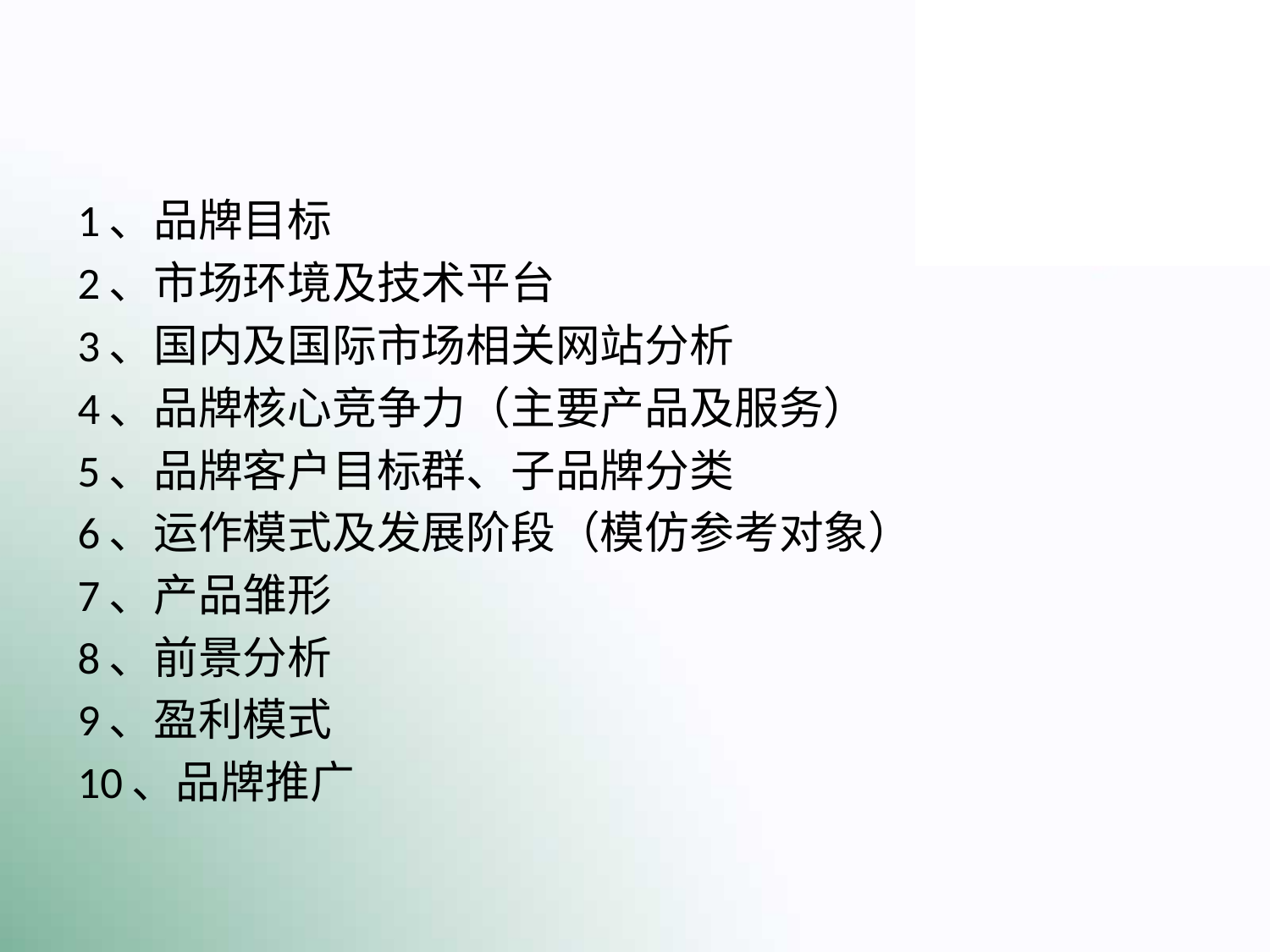

1、品牌目标
2、市场环境及技术平台
3、国内及国际市场相关网站分析
4、品牌核心竞争力（主要产品及服务）
5、品牌客户目标群、子品牌分类
6、运作模式及发展阶段（模仿参考对象）
7、产品雏形
8、前景分析
9、盈利模式
10、品牌推广